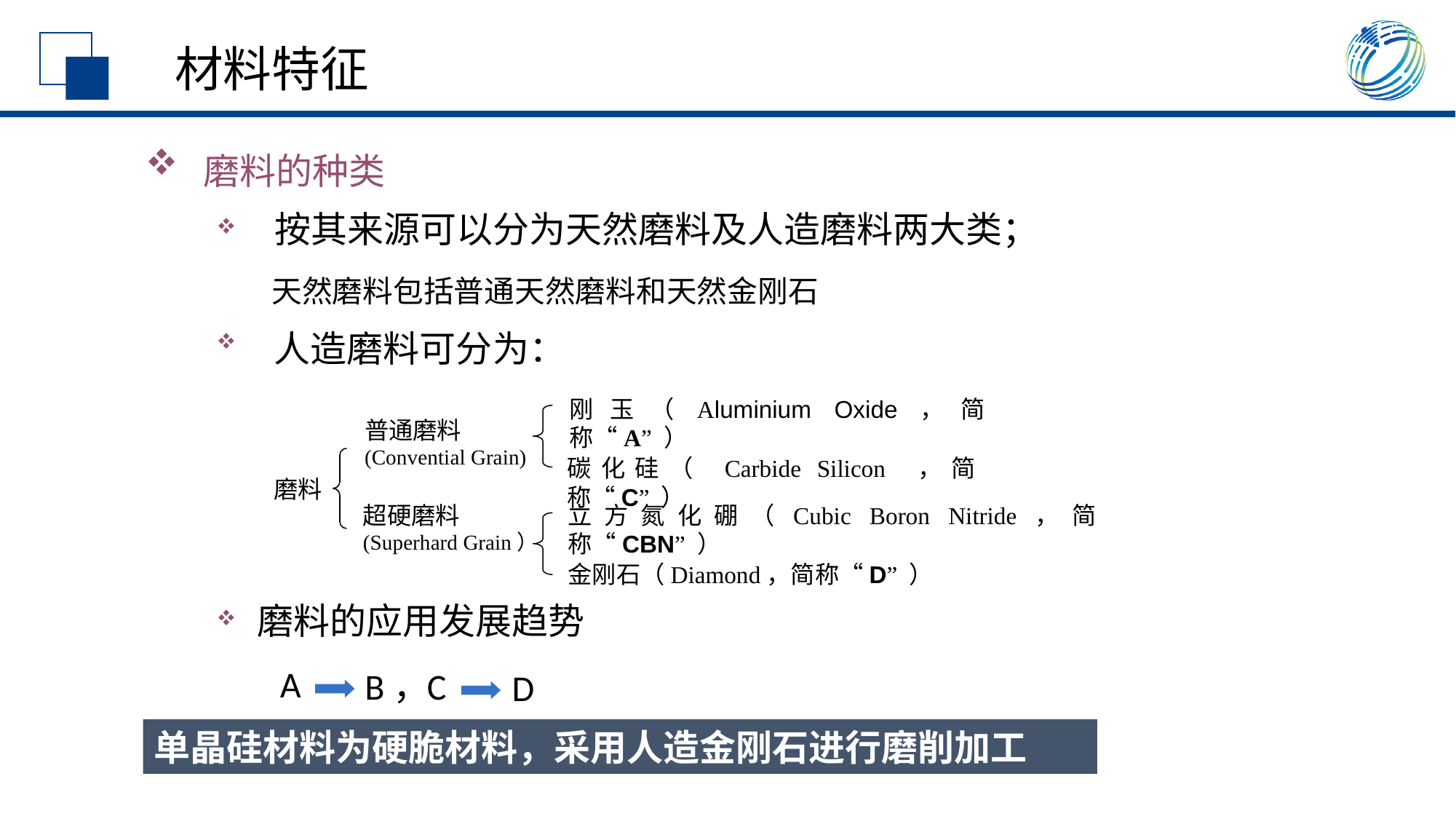

材料特征
 磨料的种类
 按其来源可以分为天然磨料及人造磨料两大类；
    天然磨料包括普通天然磨料和天然金刚石
 人造磨料可分为：
刚玉（Aluminium Oxide，简称“A” ）
碳化硅（ Carbide Silicon ，简称“C” ）

普通磨料
(Convential Grain)

磨料
立方氮化硼（Cubic Boron Nitride，简称“CBN” ）

金刚石（Diamond，简称“D” ）
超硬磨料
(Superhard Grain）
磨料的应用发展趋势
A
B，
C
D

单晶硅材料为硬脆材料，采用人造金刚石进行磨削加工